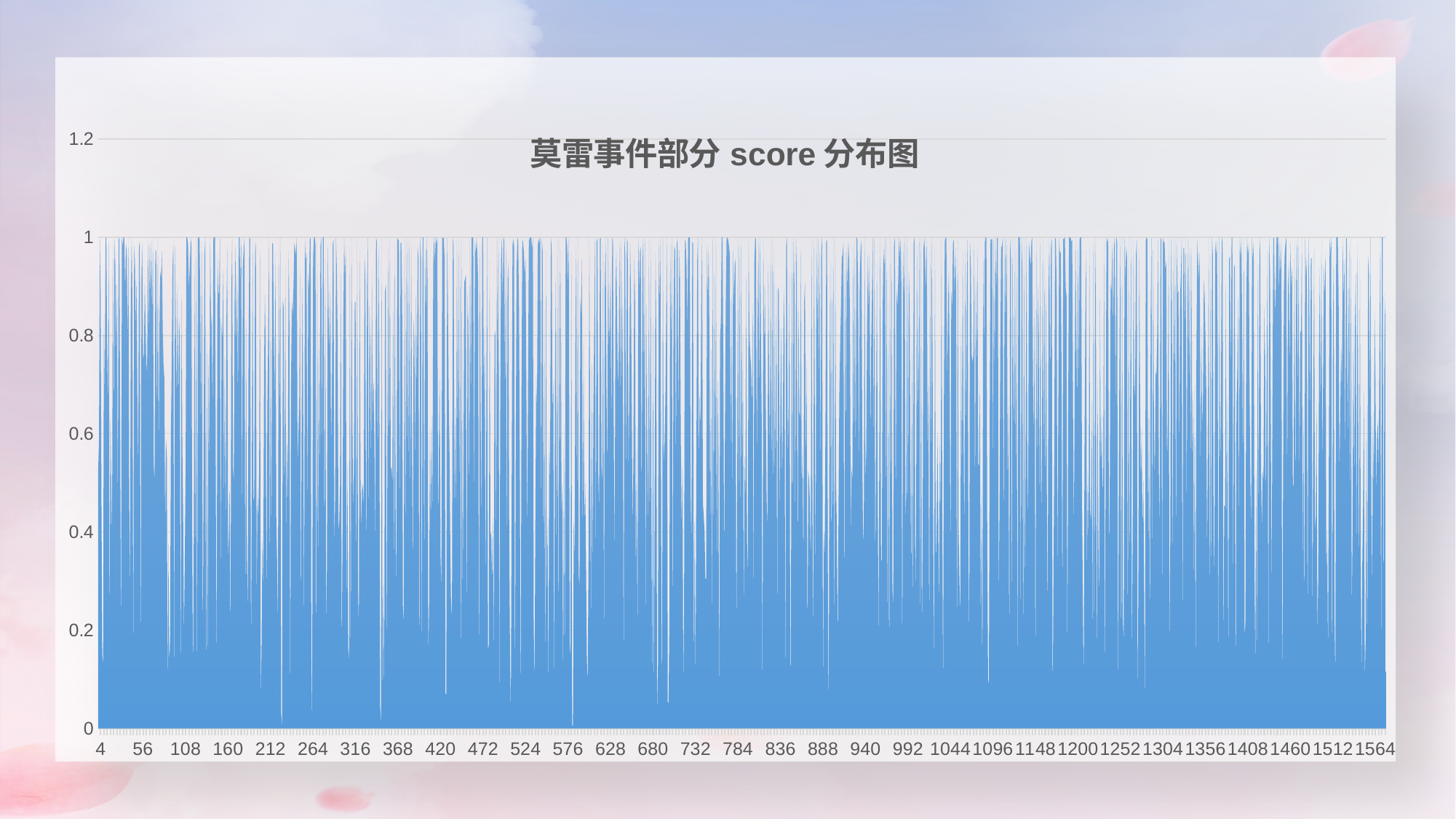

### Chart: 莫雷事件部分score分布图

| Category |  |
|---|---|